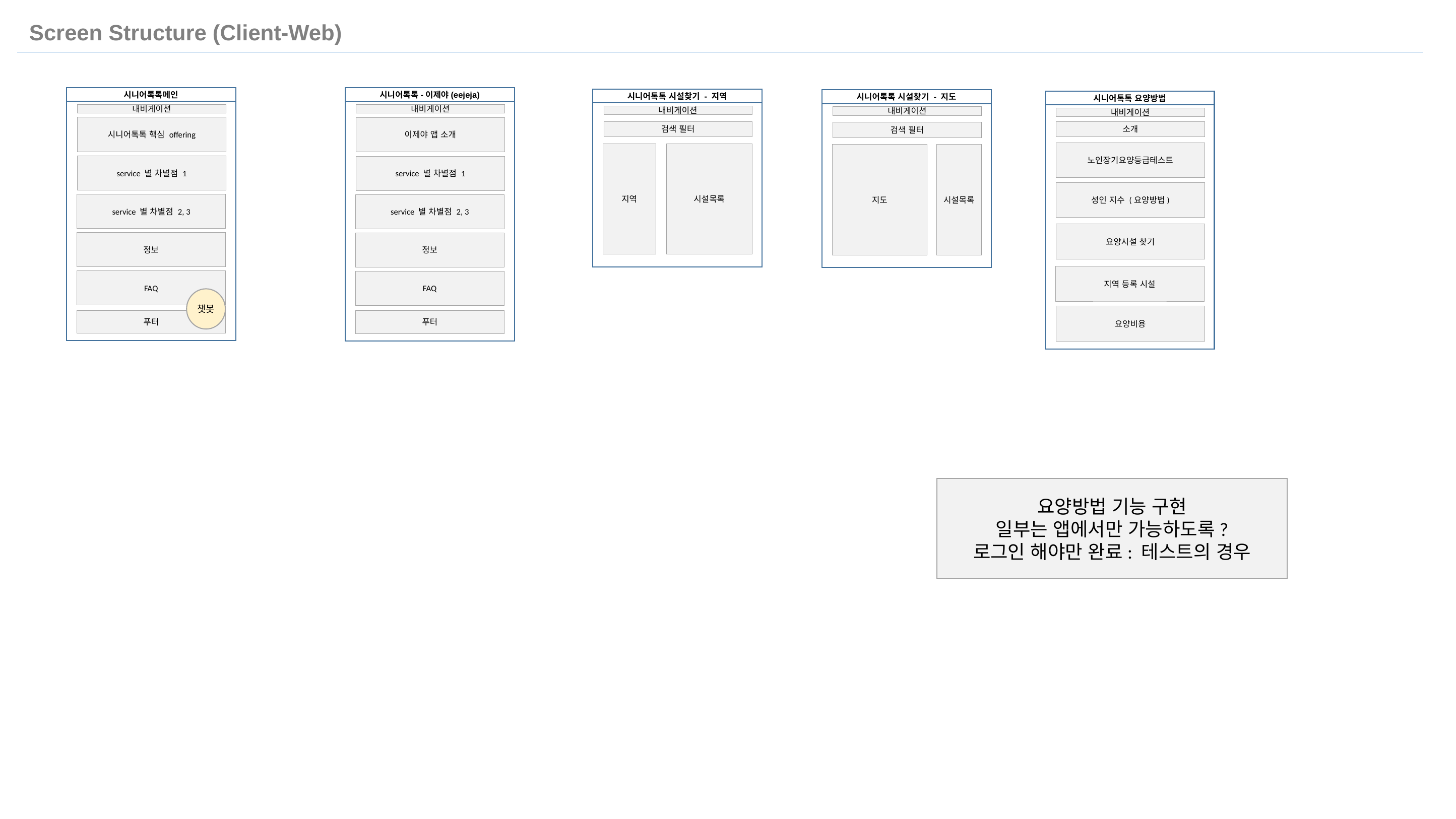

Screen Structure (Client-Web)
시니어톡톡메인
시니어톡톡-이제야(eejeja)
시니어톡톡 시설찾기 - 지역
시니어톡톡 시설찾기 - 지도
시니어톡톡 요양방법

내비게이션
내비게이션

내비게이션
내비게이션
내비게이션
시니어톡톡 핵심 offering
이제야 앱 소개
검색 필터
소개
검색 필터
노인장기요양등급테스트
지역
시설목록
지도
시설목록
service 별 차별점 1
service 별 차별점 1
성인 지수 (요양방법)
service 별 차별점 2, 3
service 별 차별점 2, 3
요양시설 찾기
정보
정보
지역 등록 시설
FAQ
FAQ
챗봇
요양비용
푸터
푸터
요양방법 기능 구현
일부는 앱에서만 가능하도록?
로그인 해야만 완료: 테스트의 경우